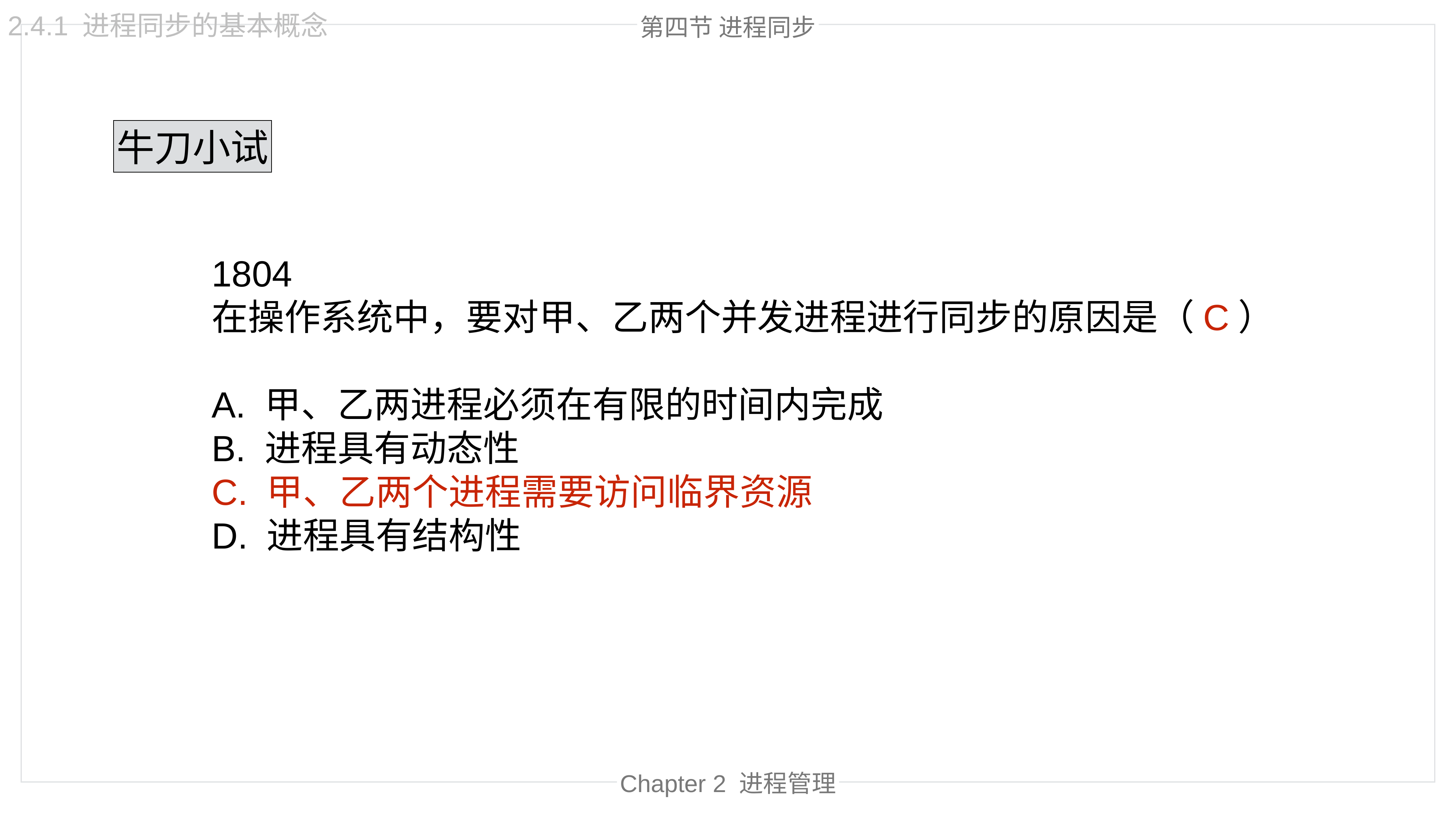

2.4.1 进程同步的基本概念
第四节 进程同步

牛刀小试
1804
在操作系统中，要对甲、乙两个并发进程进行同步的原因是（C）

A. 甲、乙两进程必须在有限的时间内完成
B. 进程具有动态性
C. 甲、乙两个进程需要访问临界资源
D. 进程具有结构性
Chapter 2 进程管理